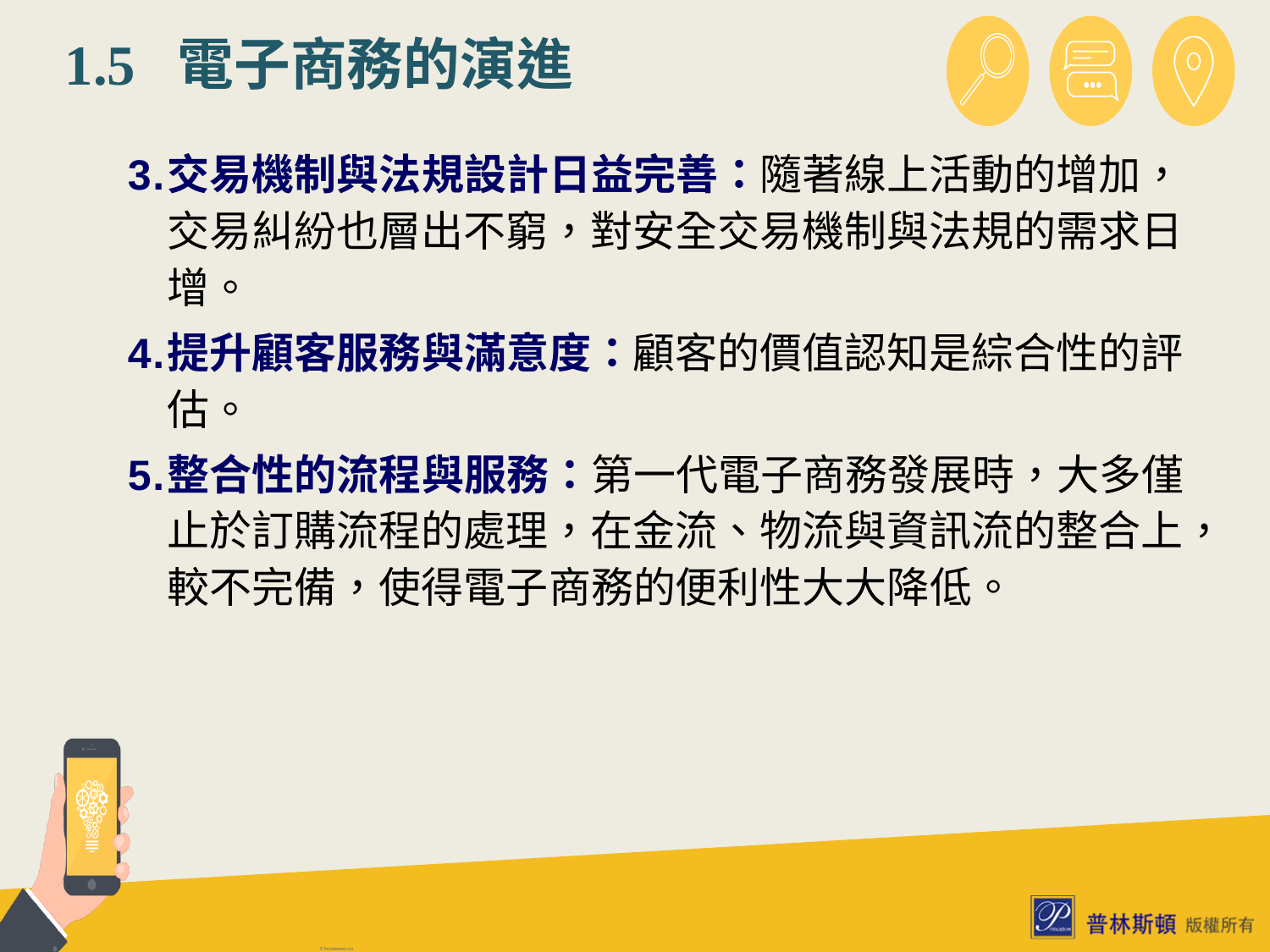

# 1.5  電子商務的演進
交易機制與法規設計日益完善：隨著線上活動的增加，交易糾紛也層出不窮，對安全交易機制與法規的需求日增。
提升顧客服務與滿意度：顧客的價值認知是綜合性的評估。
整合性的流程與服務：第一代電子商務發展時，大多僅止於訂購流程的處理，在金流、物流與資訊流的整合上，較不完備，使得電子商務的便利性大大降低。